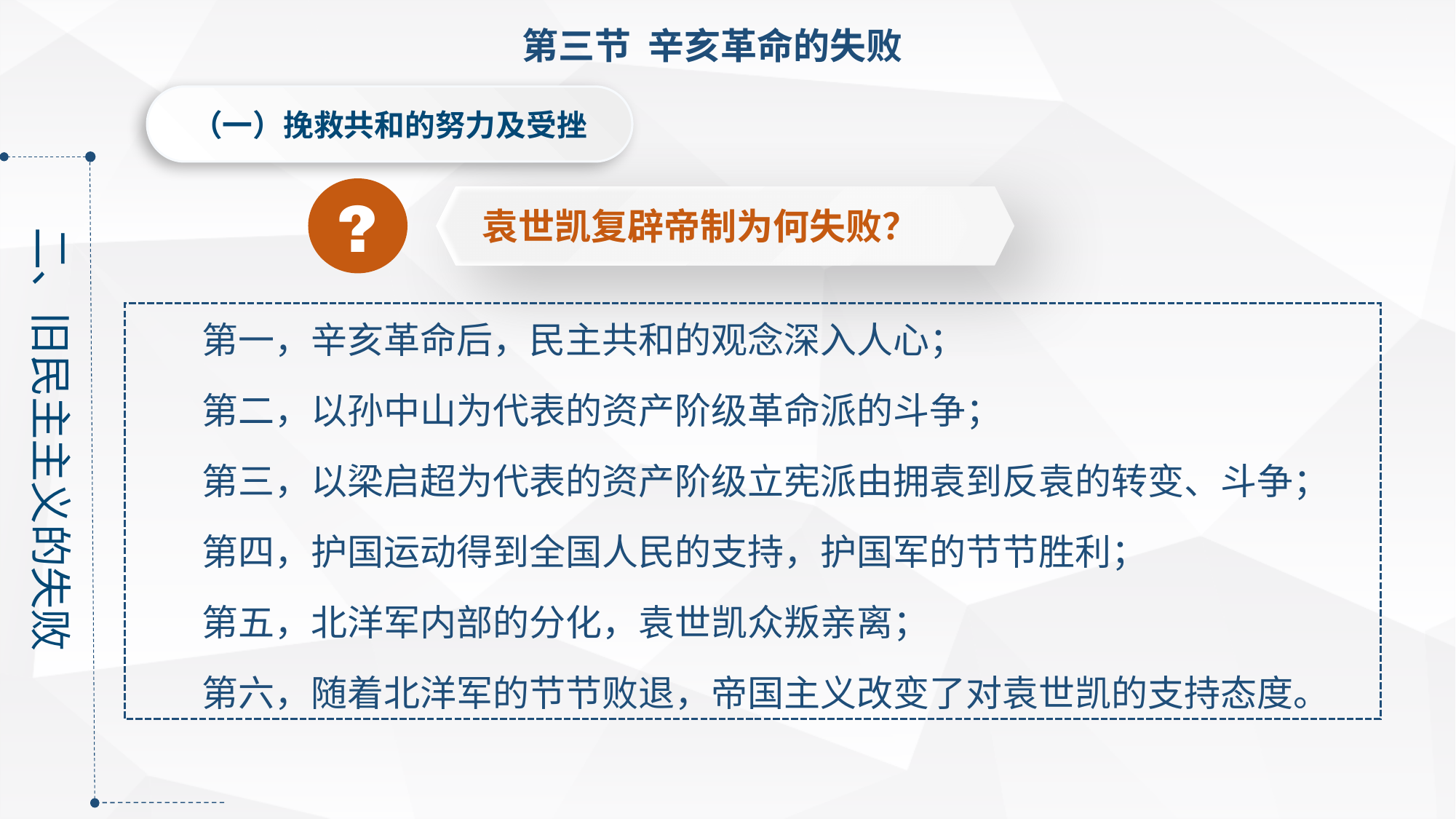

第三节  辛亥革命的失败
（一）挽救共和的努力及受挫

二、旧民主主义的失败
?

袁世凯复辟帝制为何失败？
       第一，辛亥革命后，民主共和的观念深入人心；
       第二，以孙中山为代表的资产阶级革命派的斗争；
       第三，以梁启超为代表的资产阶级立宪派由拥袁到反袁的转变、斗争；
       第四，护国运动得到全国人民的支持，护国军的节节胜利；
       第五，北洋军内部的分化，袁世凯众叛亲离；
       第六，随着北洋军的节节败退，帝国主义改变了对袁世凯的支持态度。